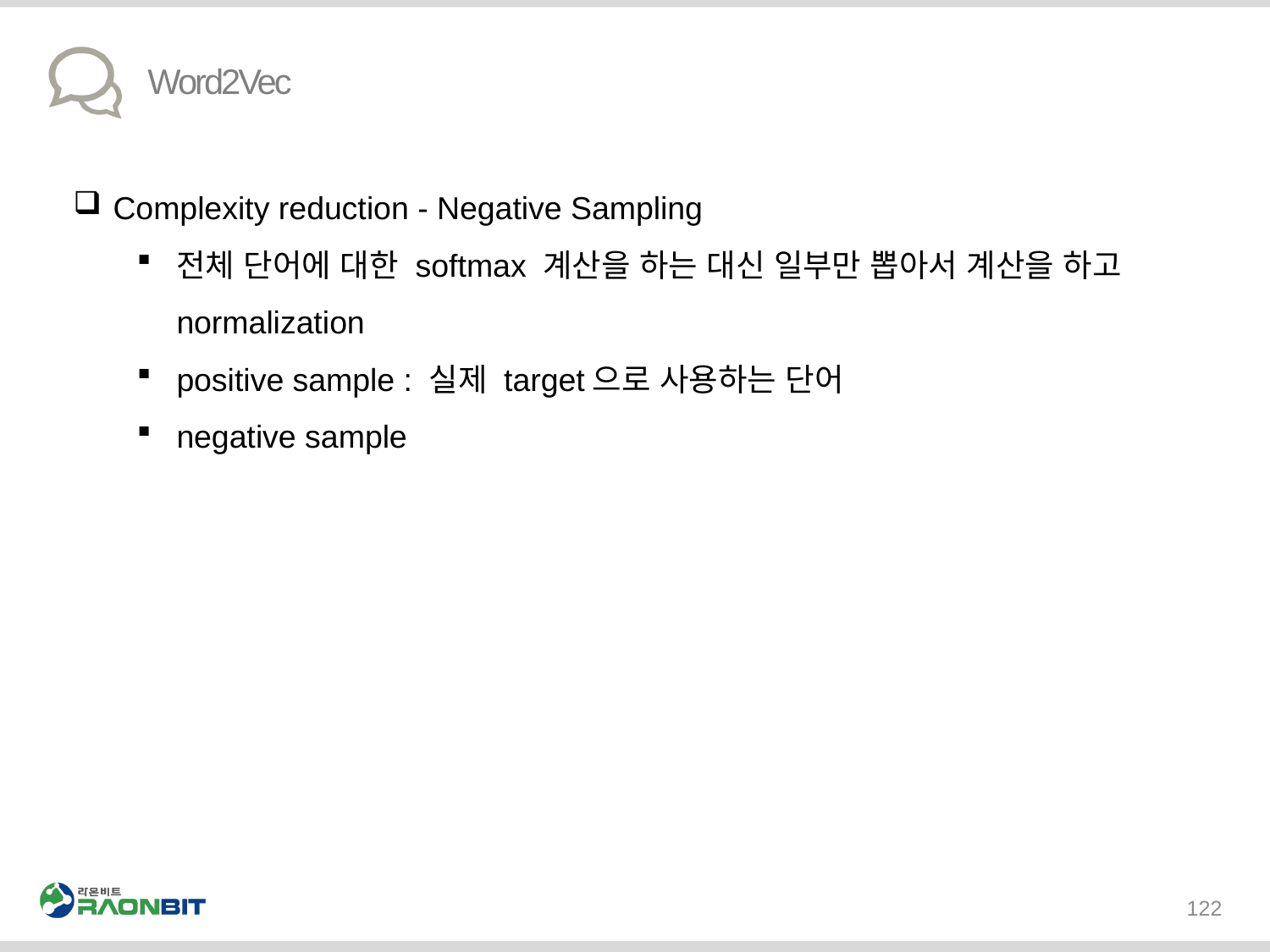

# Word2Vec
Complexity reduction - Negative Sampling
전체 단어에 대한 softmax 계산을 하는 대신 일부만 뽑아서 계산을 하고 normalization
positive sample : 실제 target으로 사용하는 단어
negative sample
122